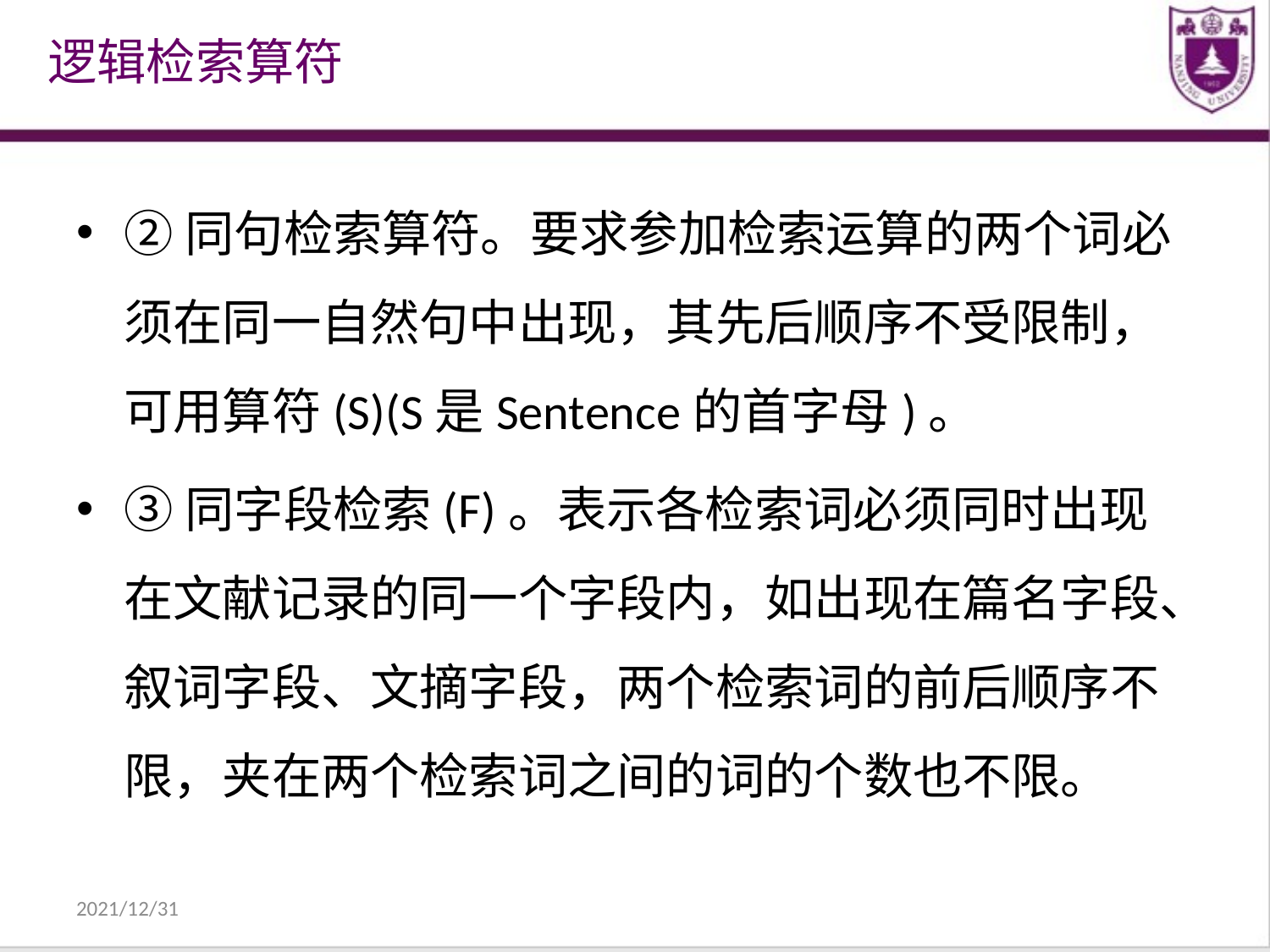

逻辑检索算符
②同句检索算符。要求参加检索运算的两个词必须在同一自然句中出现，其先后顺序不受限制，可用算符(S)(S是Sentence的首字母)。
③同字段检索(F)。表示各检索词必须同时出现在文献记录的同一个字段内，如出现在篇名字段、叙词字段、文摘字段，两个检索词的前后顺序不限，夹在两个检索词之间的词的个数也不限。
2021/12/31